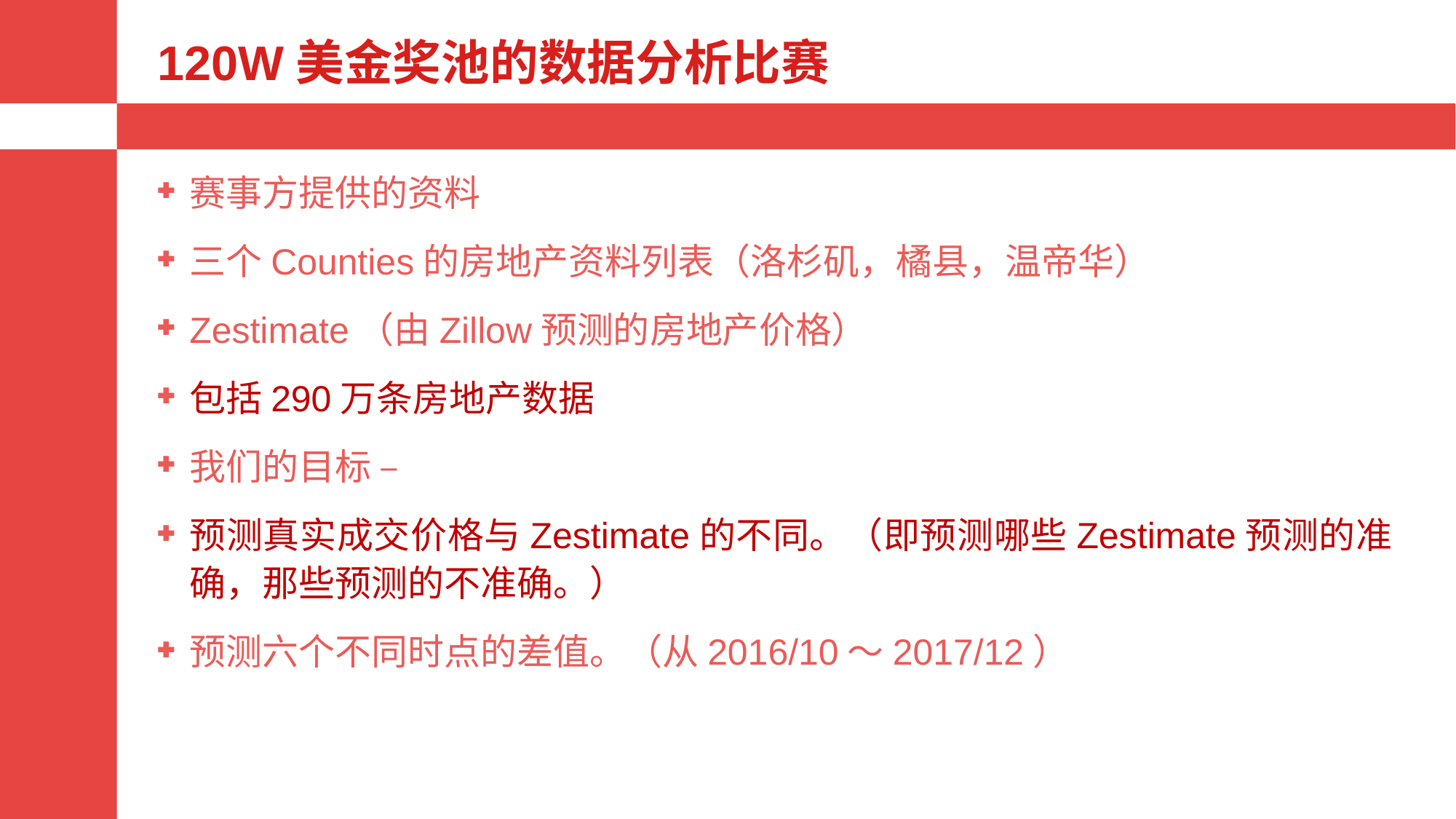

# 120W美金奖池的数据分析比赛
赛事方提供的资料
三个Counties的房地产资料列表（洛杉矶，橘县，温帝华）
Zestimate（由Zillow预测的房地产价格）
包括290万条房地产数据
我们的目标 –
预测真实成交价格与Zestimate的不同。（即预测哪些Zestimate预测的准确，那些预测的不准确。）
预测六个不同时点的差值。（从2016/10～2017/12）